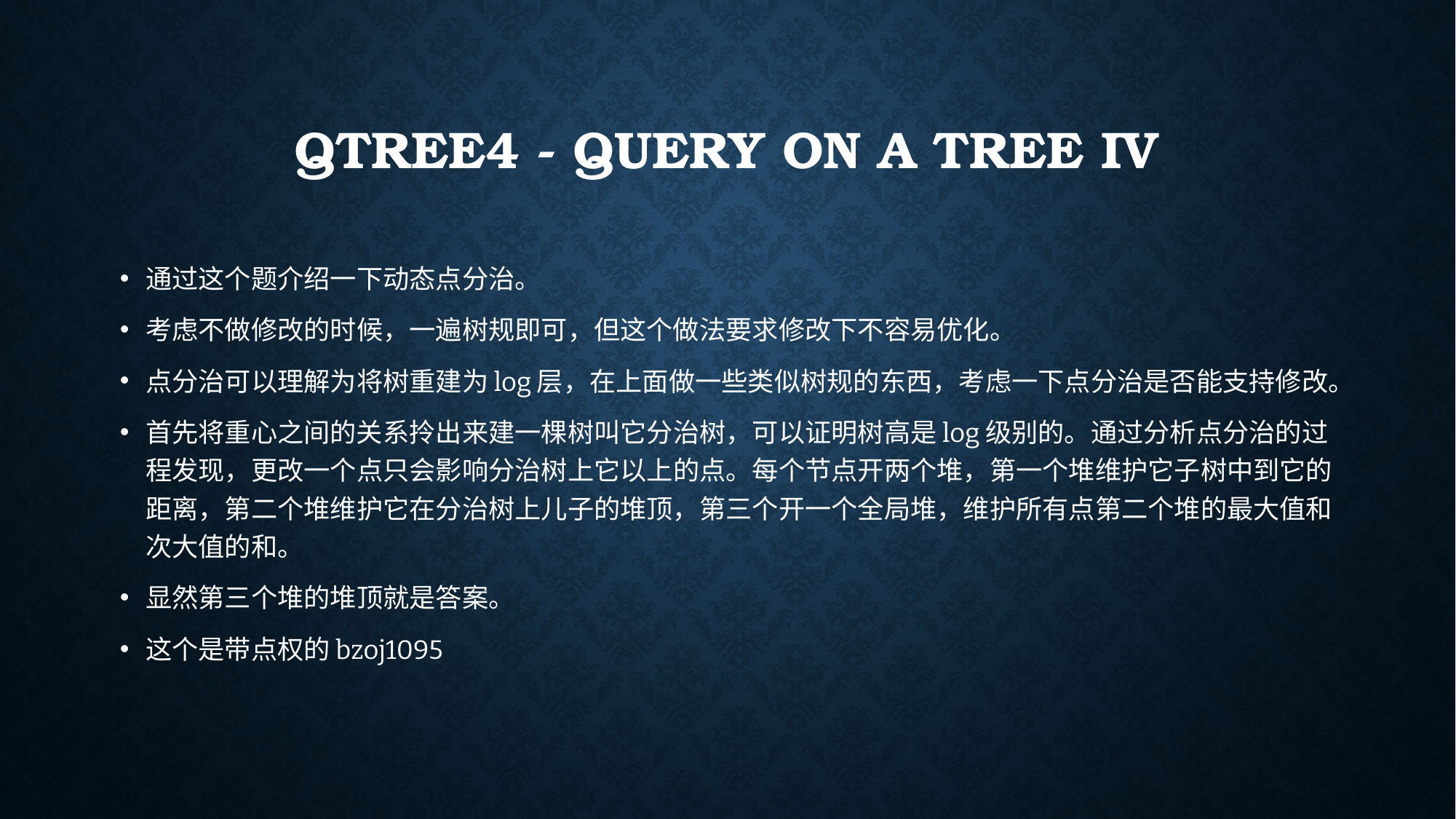

# QTREE4 - Query on a tree IV
通过这个题介绍一下动态点分治。
考虑不做修改的时候，一遍树规即可，但这个做法要求修改下不容易优化。
点分治可以理解为将树重建为log层，在上面做一些类似树规的东西，考虑一下点分治是否能支持修改。
首先将重心之间的关系拎出来建一棵树叫它分治树，可以证明树高是log级别的。通过分析点分治的过程发现，更改一个点只会影响分治树上它以上的点。每个节点开两个堆，第一个堆维护它子树中到它的距离，第二个堆维护它在分治树上儿子的堆顶，第三个开一个全局堆，维护所有点第二个堆的最大值和次大值的和。
显然第三个堆的堆顶就是答案。
这个是带点权的bzoj1095